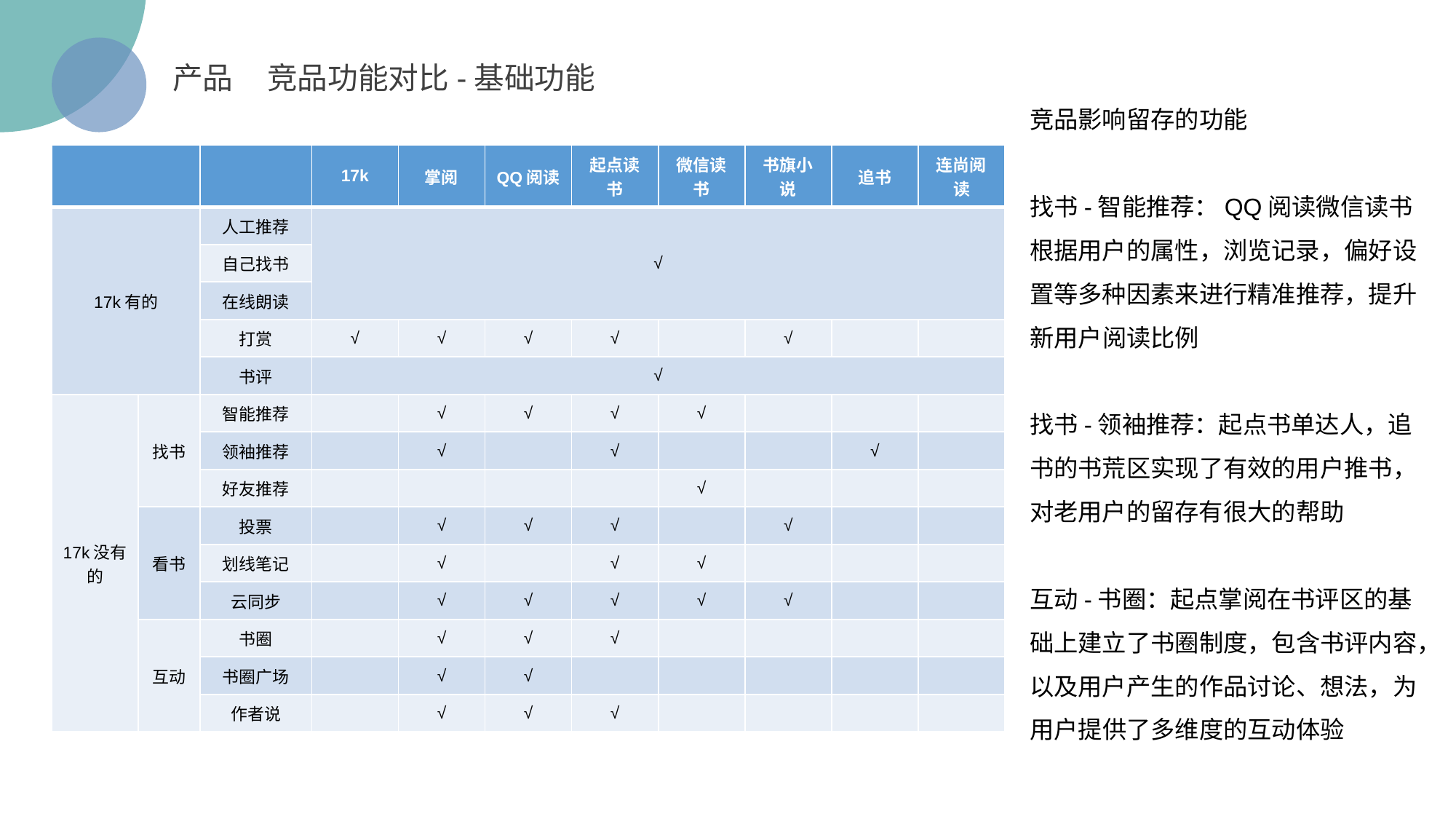

产品     竞品功能对比-基础功能
竞品影响留存的功能

找书-智能推荐：QQ阅读微信读书根据用户的属性，浏览记录，偏好设置等多种因素来进行精准推荐，提升新用户阅读比例

找书-领袖推荐：起点书单达人，追书的书荒区实现了有效的用户推书，对老用户的留存有很大的帮助

互动-书圈：起点掌阅在书评区的基础上建立了书圈制度，包含书评内容，以及用户产生的作品讨论、想法，为用户提供了多维度的互动体验

|  |  |  | 17k | 掌阅 | QQ阅读 | 起点读书 | 微信读书 | 书旗小说 | 追书 | 连尚阅读 |
| --- | --- | --- | --- | --- | --- | --- | --- | --- | --- | --- |
| 17k有的 |  | 人工推荐 | √ |  |  |  |  |  |  |  |
|  |  | 自己找书 |  |  |  |  |  |  |  |  |
|  |  | 在线朗读 |  |  |  |  |  |  |  |  |
|  |  | 打赏 | √ | √ | √ | √ |  | √ |  |  |
|  |  | 书评 | √ |  |  |  |  |  |  |  |
| 17k没有的 | 找书 | 智能推荐 |  | √ | √ | √ | √ |  |  |  |
|  |  | 领袖推荐 |  | √ |  | √ |  |  | √ |  |
|  |  | 好友推荐 |  |  |  |  | √ |  |  |  |
|  | 看书 | 投票 |  | √ | √ | √ |  | √ |  |  |
|  |  | 划线笔记 |  | √ |  | √ | √ |  |  |  |
|  |  | 云同步 |  | √ | √ | √ | √ | √ |  |  |
|  | 互动 | 书圈 |  | √ | √ | √ |  |  |  |  |
|  |  | 书圈广场 |  | √ | √ |  |  |  |  |  |
|  |  | 作者说 |  | √ | √ | √ |  |  |  |  |